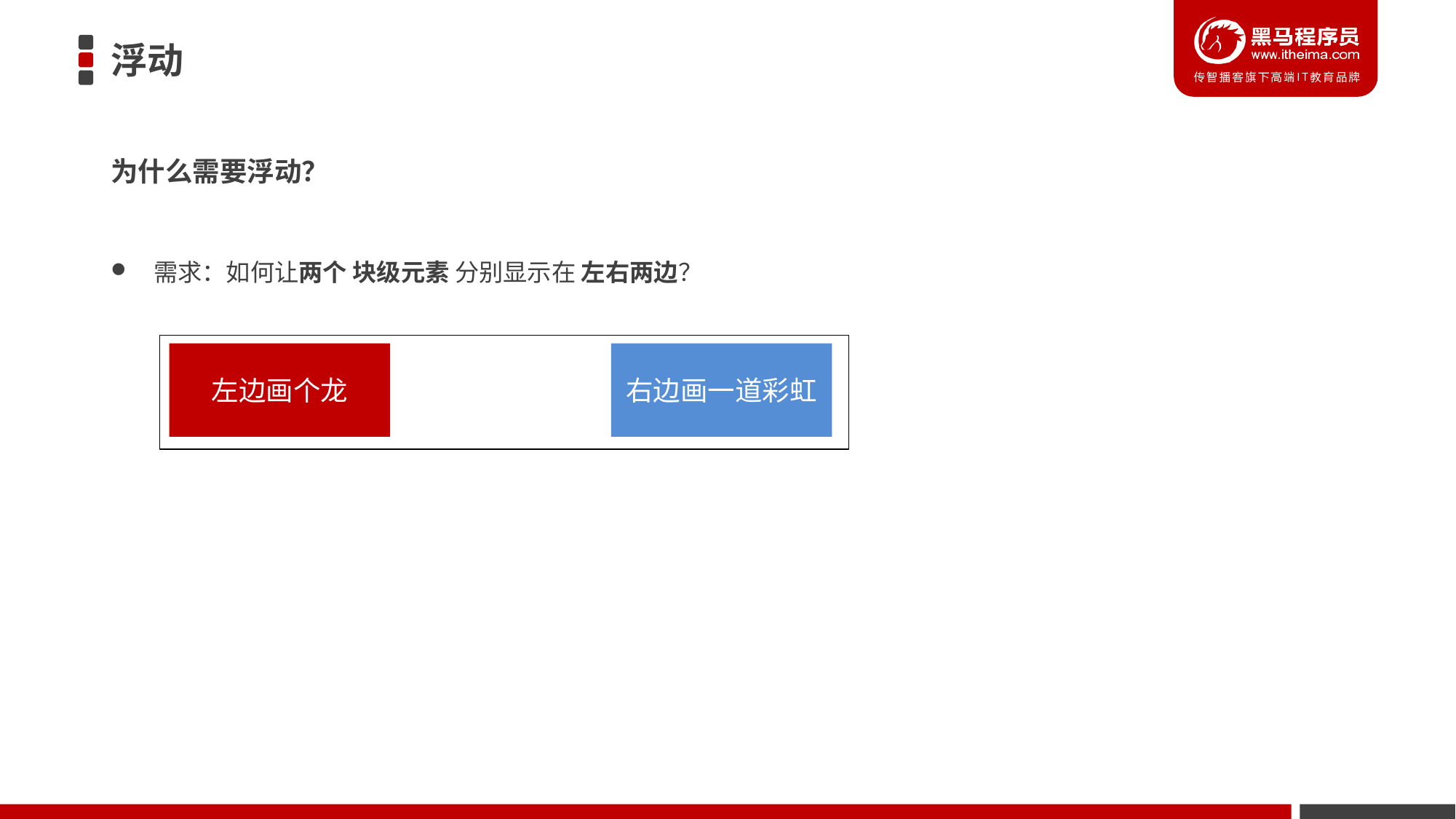

# 浮动
为什么需要浮动？
需求：如何让两个 块级元素 分别显示在 左右两边？

左边画个龙
右边画一道彩虹